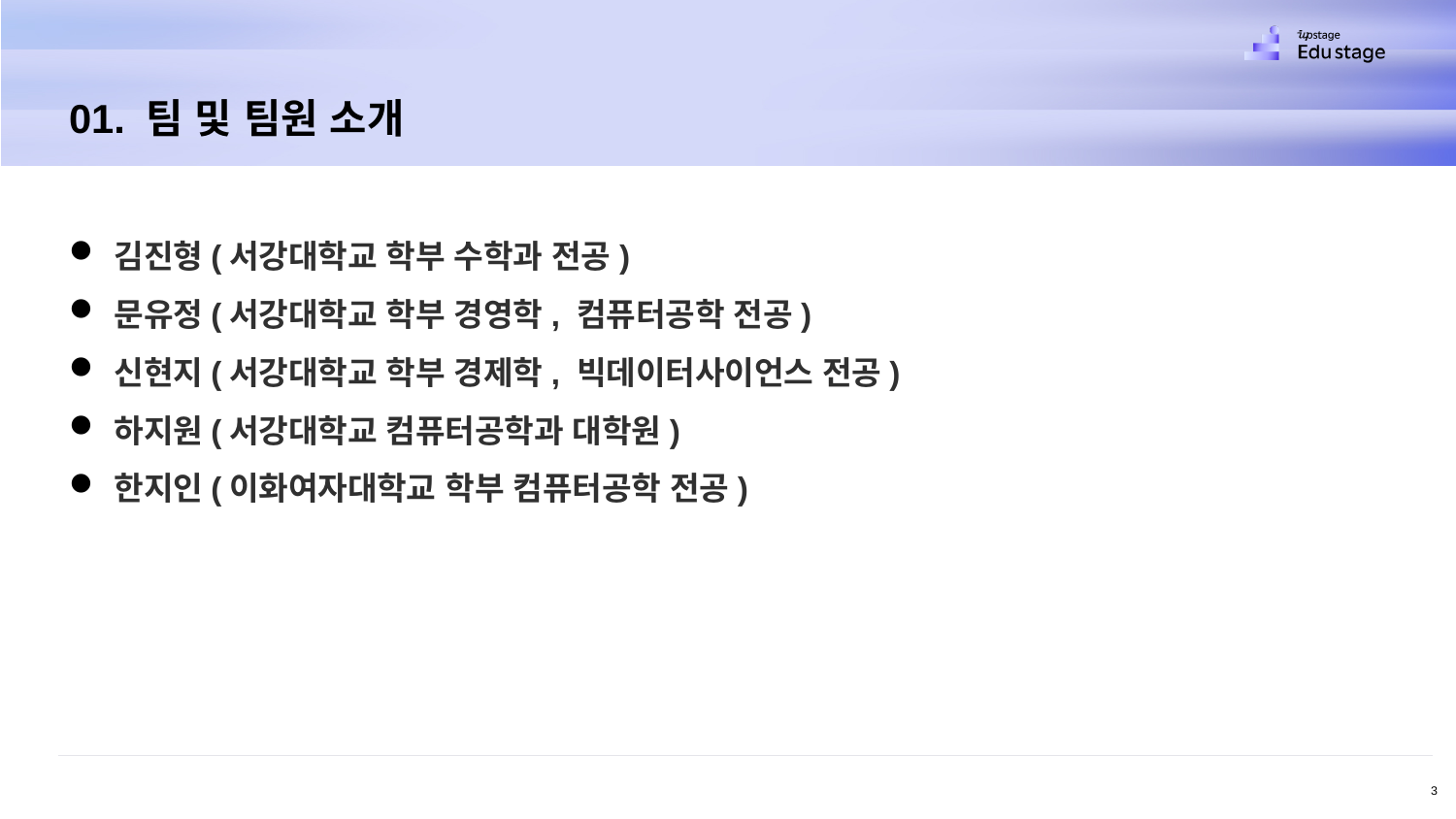

01. 팀 및 팀원 소개
김진형(서강대학교 학부 수학과 전공)
문유정(서강대학교 학부 경영학, 컴퓨터공학 전공)
신현지(서강대학교 학부 경제학, 빅데이터사이언스 전공)
하지원(서강대학교 컴퓨터공학과 대학원)
한지인(이화여자대학교 학부 컴퓨터공학 전공)